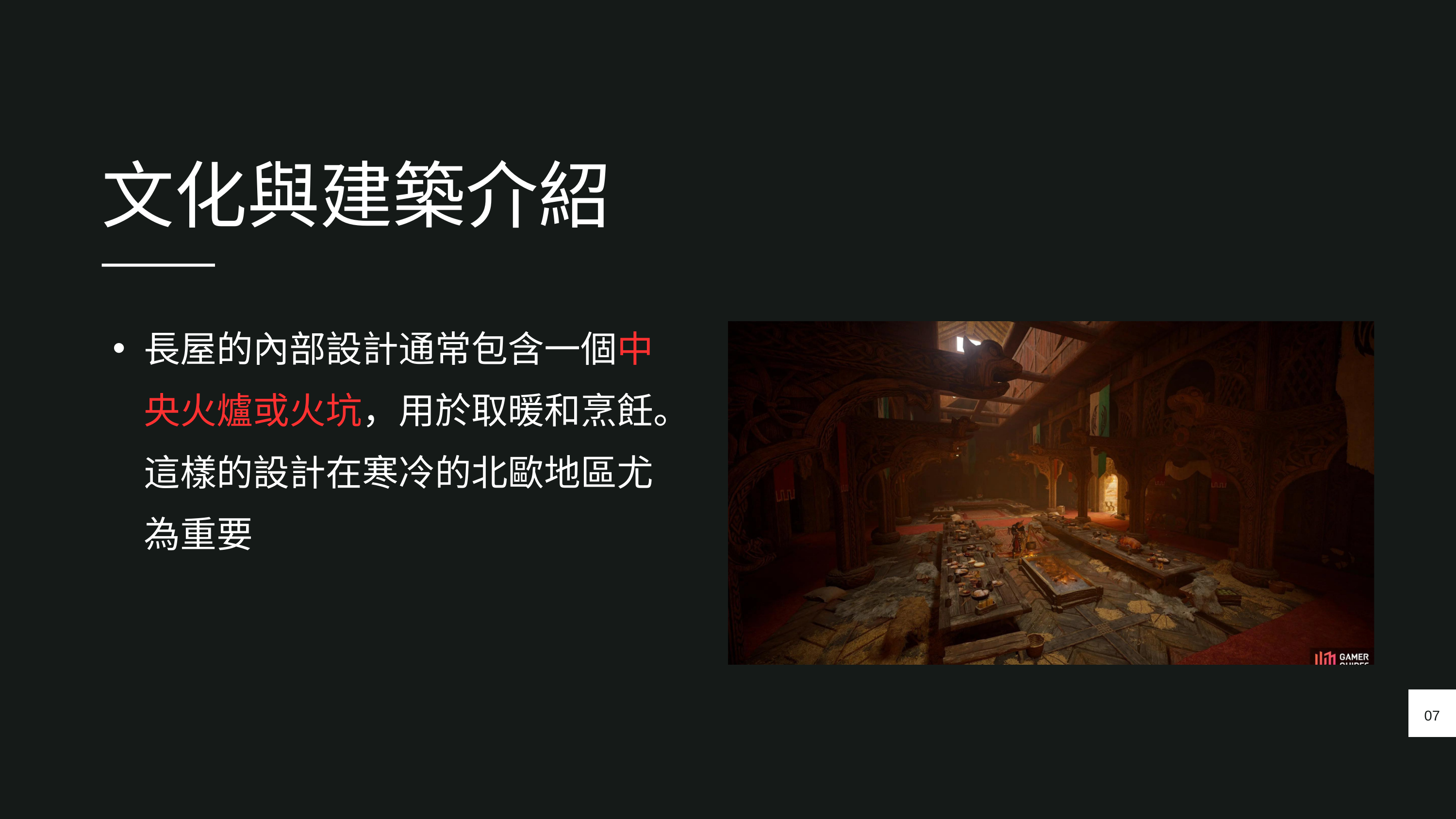

文化與建築介紹

長屋的內部設計通常包含一個中央火爐或火坑，用於取暖和烹飪。這樣的設計在寒冷的北歐地區尤為重要

07